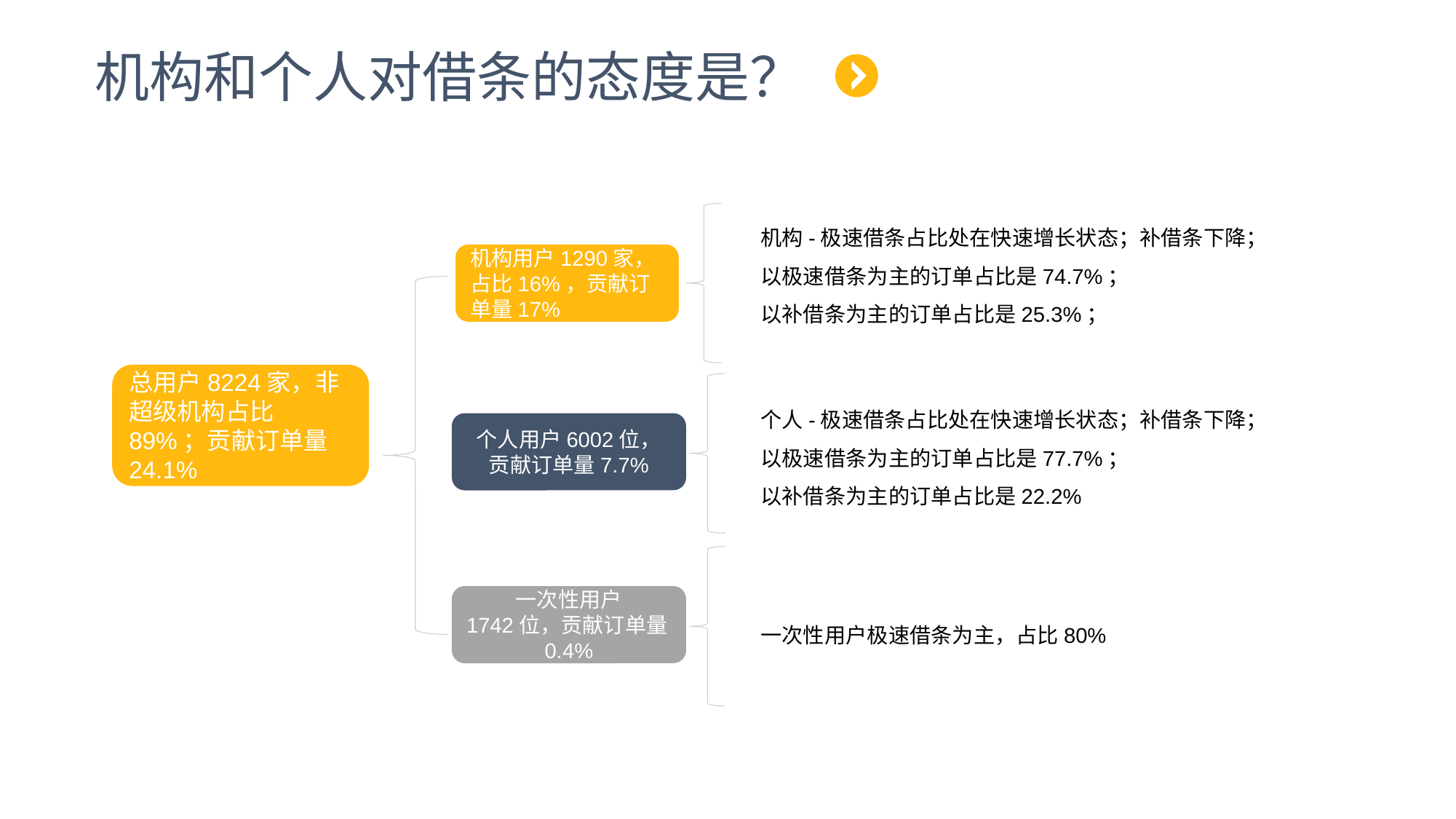

机构和个人对借条的态度是？

机构-极速借条占比处在快速增长状态；补借条下降；
以极速借条为主的订单占比是74.7%；
以补借条为主的订单占比是25.3%；
机构用户1290家，占比16%，贡献订单量17%

总用户8224家，非超级机构占比89%；贡献订单量24.1%

个人-极速借条占比处在快速增长状态；补借条下降；
以极速借条为主的订单占比是77.7%；
以补借条为主的订单占比是22.2%
个人用户6002位，
贡献订单量7.7%

一次性用户
1742位，贡献订单量0.4%
一次性用户极速借条为主，占比80%